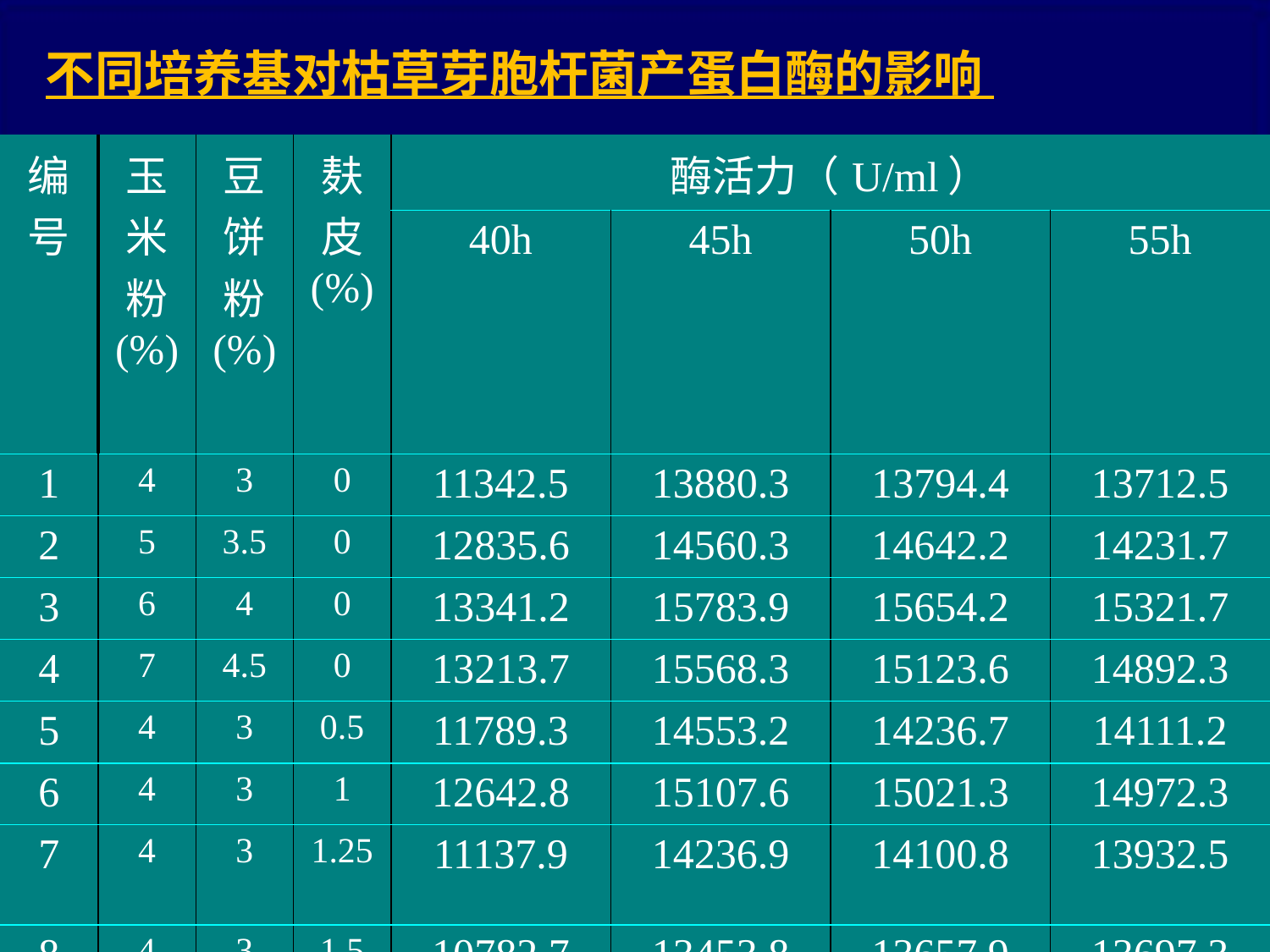

不同培养基对枯草芽胞杆菌产蛋白酶的影响
| 编 号 | 玉米粉 (%) | 豆饼粉 (%) | 麸皮 (%) | 酶活力（U/ml） |  |  |  |
| --- | --- | --- | --- | --- | --- | --- | --- |
|  |  |  |  | 40h | 45h | 50h | 55h |
| 1 | 4 | 3 | 0 | 11342.5 | 13880.3 | 13794.4 | 13712.5 |
| 2 | 5 | 3.5 | 0 | 12835.6 | 14560.3 | 14642.2 | 14231.7 |
| 3 | 6 | 4 | 0 | 13341.2 | 15783.9 | 15654.2 | 15321.7 |
| 4 | 7 | 4.5 | 0 | 13213.7 | 15568.3 | 15123.6 | 14892.3 |
| 5 | 4 | 3 | 0.5 | 11789.3 | 14553.2 | 14236.7 | 14111.2 |
| 6 | 4 | 3 | 1 | 12642.8 | 15107.6 | 15021.3 | 14972.3 |
| 7 | 4 | 3 | 1.25 | 11137.9 | 14236.9 | 14100.8 | 13932.5 |
| 8 | 4 | 3 | 1.5 | 10782.7 | 13453.8 | 13657.9 | 13697.3 |